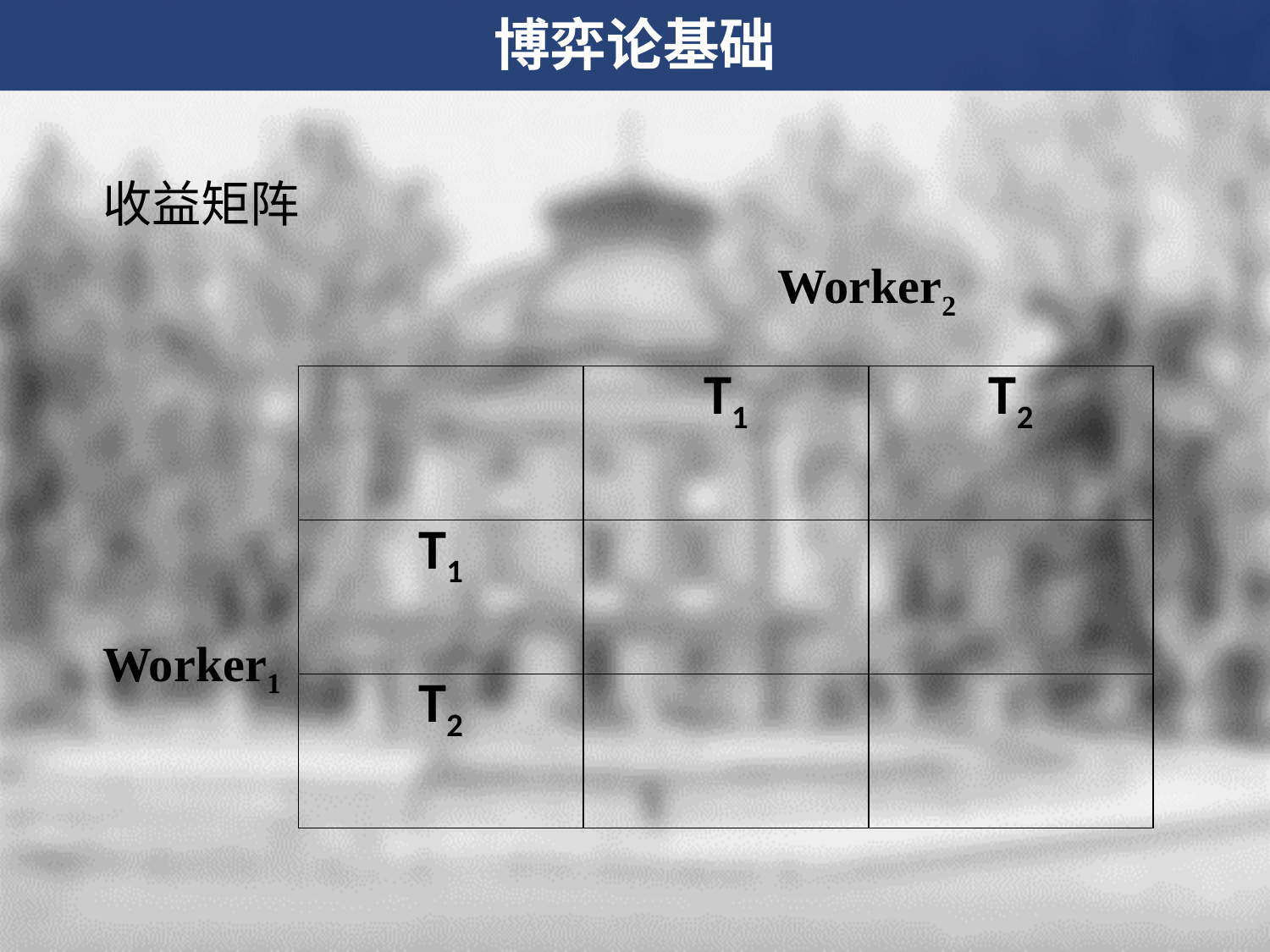

博弈论基础
收益矩阵
Worker2
|  | T1 | T2 |
| --- | --- | --- |
| T1 |  |  |
| T2 |  |  |
Worker1